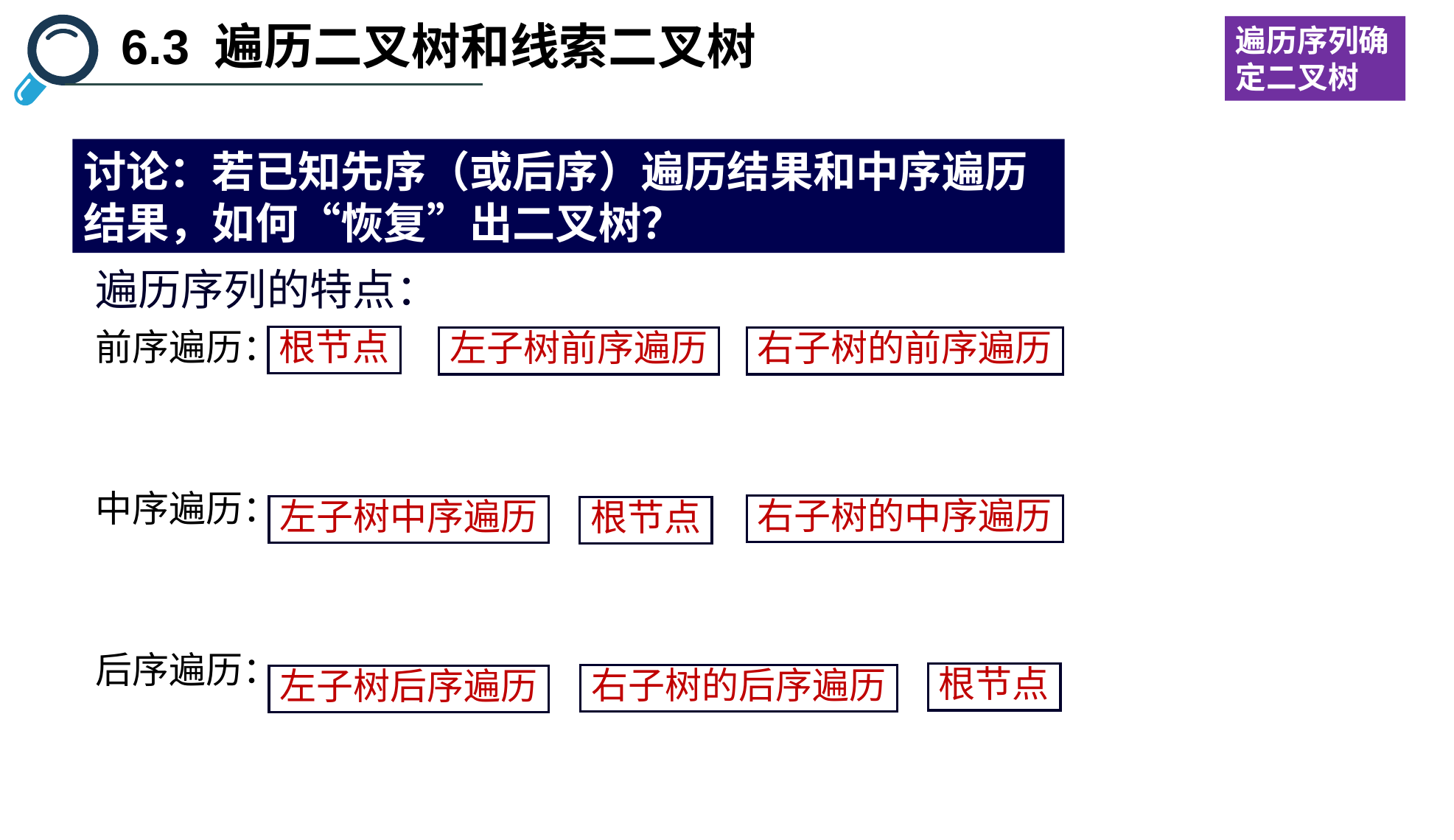

6.3 遍历二叉树和线索二叉树
遍历序列确定二叉树
讨论：若已知先序（或后序）遍历结果和中序遍历结果，如何“恢复”出二叉树？
遍历序列的特点：
前序遍历：

中序遍历：

后序遍历：
根节点
左子树前序遍历
右子树的前序遍历
右子树的中序遍历
左子树中序遍历
根节点
根节点
右子树的后序遍历
左子树后序遍历